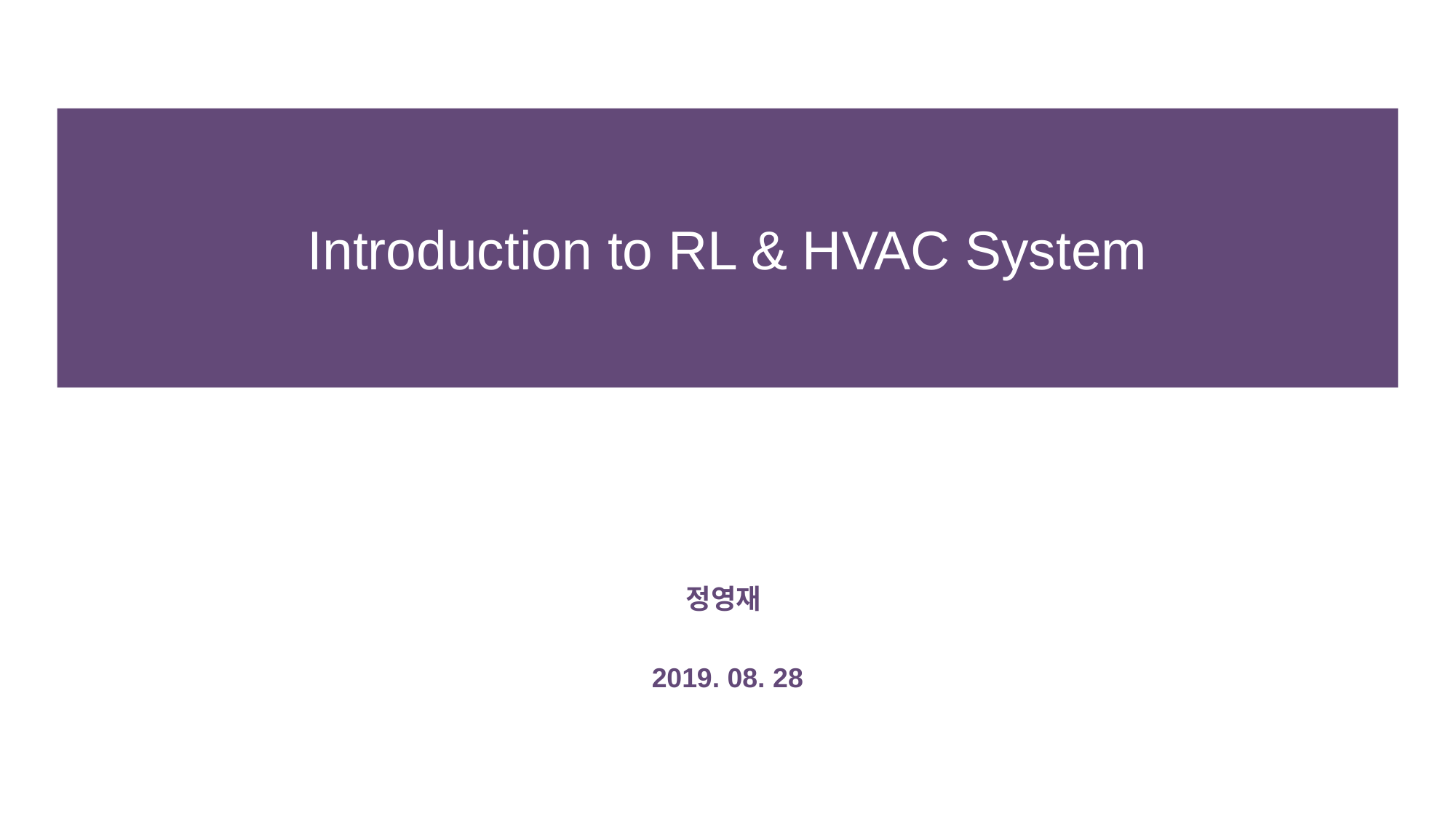

Introduction to RL & HVAC System
정영재
2019. 08. 28